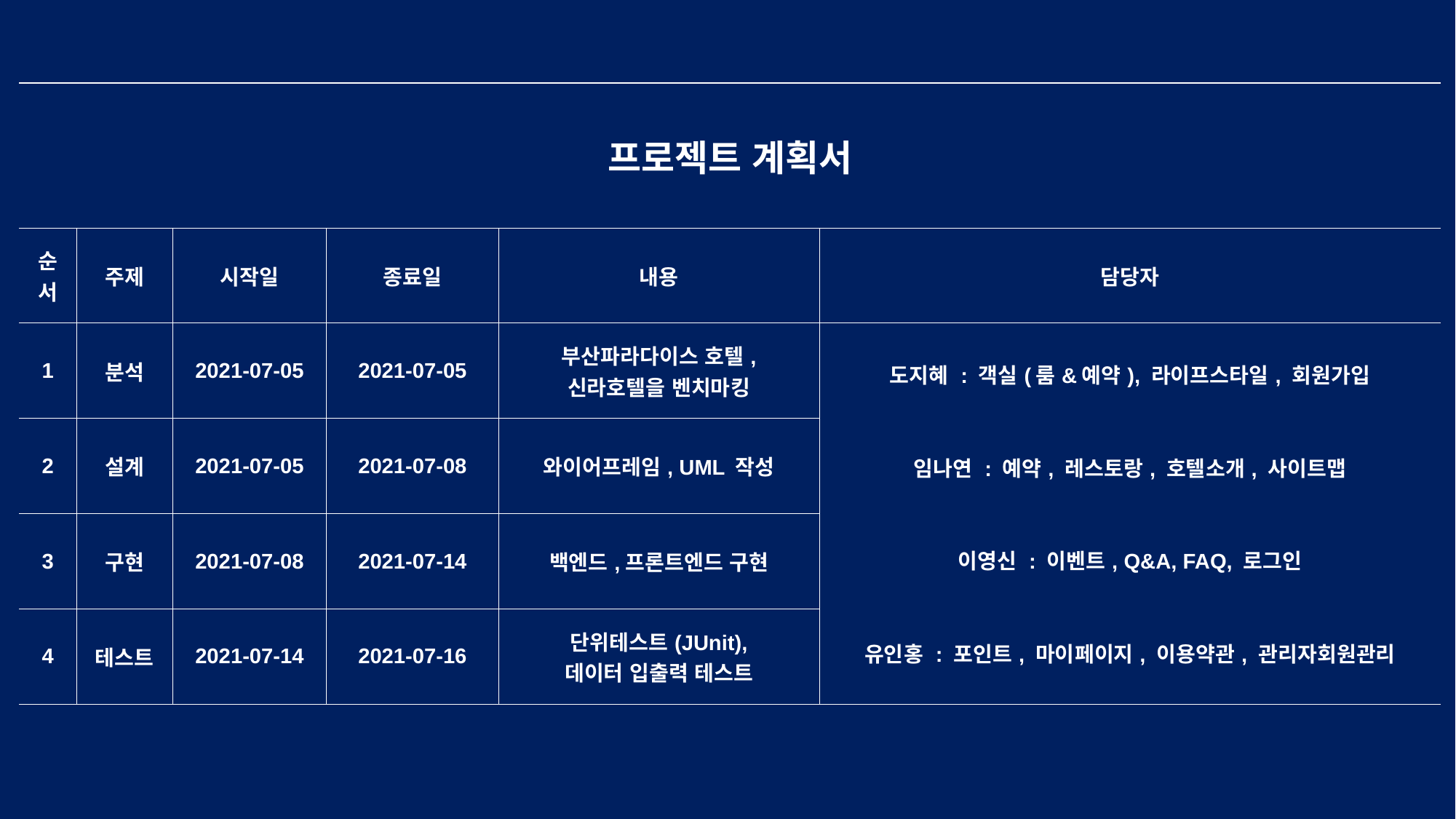

| 프로젝트 계획서 |  |  |  |  |  |
| --- | --- | --- | --- | --- | --- |
| 순서 | 주제 | 시작일 | 종료일 | 내용 | 담당자 |
| 1 | 분석 | 2021-07-05 | 2021-07-05 | 부산파라다이스 호텔, 신라호텔을 벤치마킹 | 도지혜 : 객실(룸&예약), 라이프스타일, 회원가입 임나연 : 예약, 레스토랑, 호텔소개, 사이트맵 이영신 : 이벤트, Q&A, FAQ, 로그인 유인홍 : 포인트, 마이페이지, 이용약관, 관리자회원관리 |
| 2 | 설계 | 2021-07-05 | 2021-07-08 | 와이어프레임, UML 작성 |  |
| 3 | 구현 | 2021-07-08 | 2021-07-14 | 백엔드,프론트엔드 구현 |  |
| 4 | 테스트 | 2021-07-14 | 2021-07-16 | 단위테스트(JUnit), 데이터 입출력 테스트 |  |